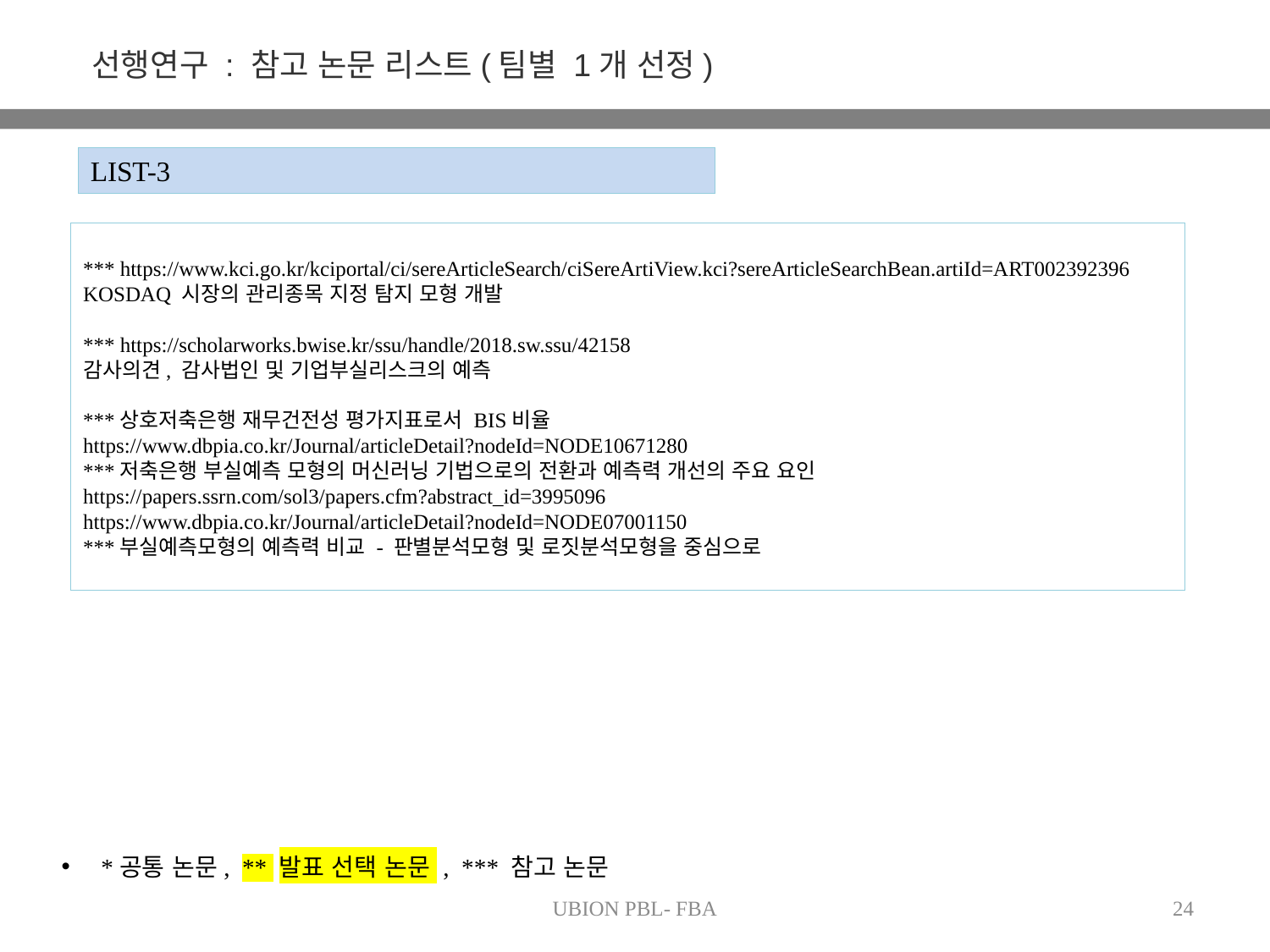

선행연구 : 참고 논문 리스트(팀별 1개 선정)

LIST-3

*** https://www.kci.go.kr/kciportal/ci/sereArticleSearch/ciSereArtiView.kci?sereArticleSearchBean.artiId=ART002392396
KOSDAQ 시장의 관리종목 지정 탐지 모형 개발

*** https://scholarworks.bwise.kr/ssu/handle/2018.sw.ssu/42158
감사의견, 감사법인 및 기업부실리스크의 예측

***상호저축은행 재무건전성 평가지표로서 BIS비율
https://www.dbpia.co.kr/Journal/articleDetail?nodeId=NODE10671280
***저축은행 부실예측 모형의 머신러닝 기법으로의 전환과 예측력 개선의 주요 요인
https://papers.ssrn.com/sol3/papers.cfm?abstract_id=3995096
https://www.dbpia.co.kr/Journal/articleDetail?nodeId=NODE07001150
***부실예측모형의 예측력 비교 - 판별분석모형 및 로짓분석모형을 중심으로

*공통 논문,  ** 발표 선택 논문 ,  *** 참고 논문
UBION PBL- FBA
24